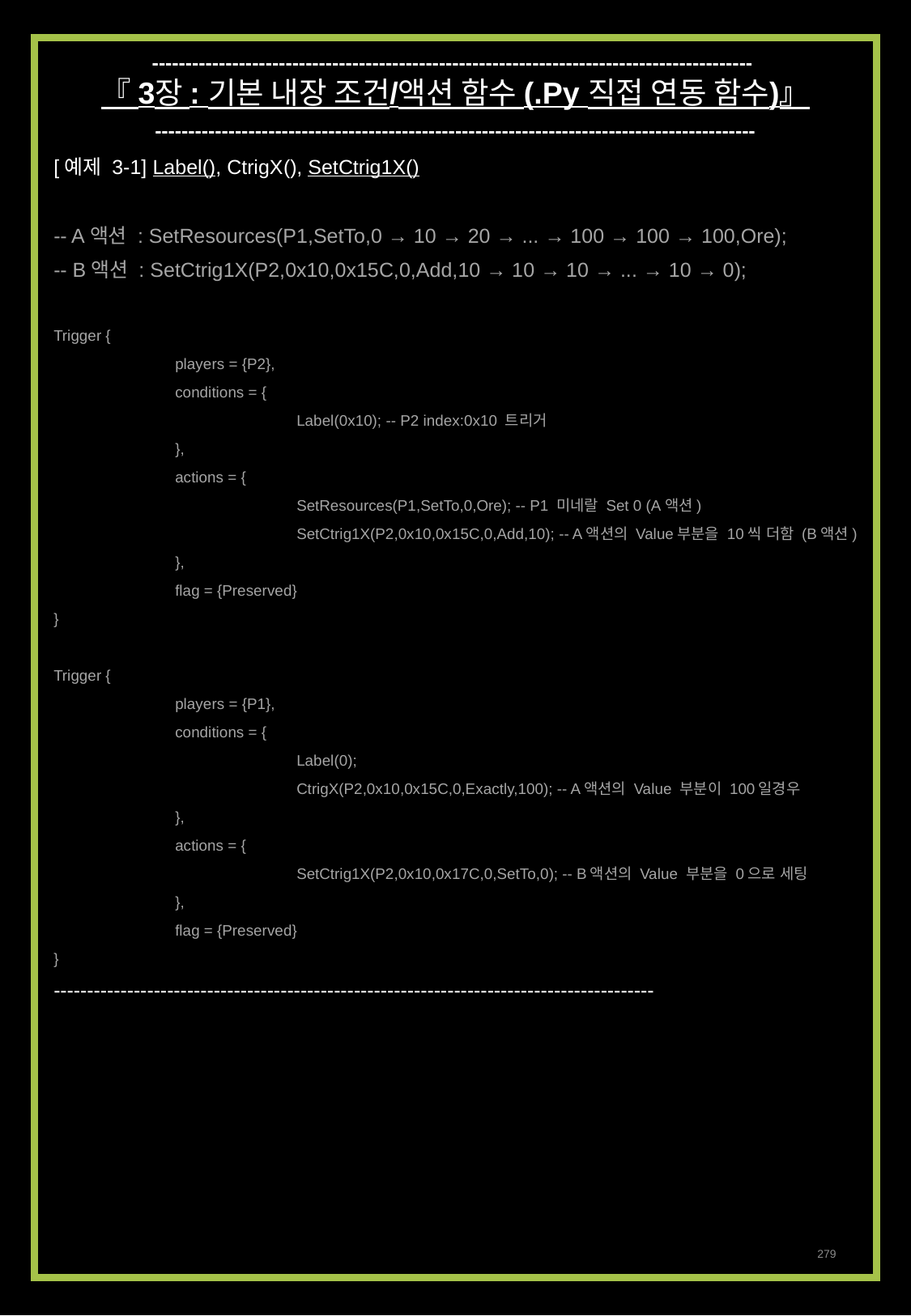

------------------------------------------------------------------------------------------
『 3장 : 기본 내장 조건/액션 함수 (.Py 직접 연동 함수)』
------------------------------------------------------------------------------------------
[예제 3-1] Label(), CtrigX(), SetCtrig1X()

-- A액션 : SetResources(P1,SetTo,0 → 10 → 20 → ... → 100 → 100 → 100,Ore);
-- B액션 : SetCtrig1X(P2,0x10,0x15C,0,Add,10 → 10 → 10 → ... → 10 → 0);

Trigger {
	players = {P2},
	conditions = {
		Label(0x10); -- P2 index:0x10 트리거
	},
	actions = {
		SetResources(P1,SetTo,0,Ore); -- P1 미네랄 Set 0 (A액션)
		SetCtrig1X(P2,0x10,0x15C,0,Add,10); -- A액션의 Value부분을 10씩 더함 (B액션)
	},
	flag = {Preserved}
}

Trigger {
	players = {P1},
	conditions = {
		Label(0);
		CtrigX(P2,0x10,0x15C,0,Exactly,100); -- A액션의 Value 부분이 100일경우
	},
	actions = {
		SetCtrig1X(P2,0x10,0x17C,0,SetTo,0); -- B액션의 Value 부분을 0으로 세팅
	},
	flag = {Preserved}
}
------------------------------------------------------------------------------------------
279